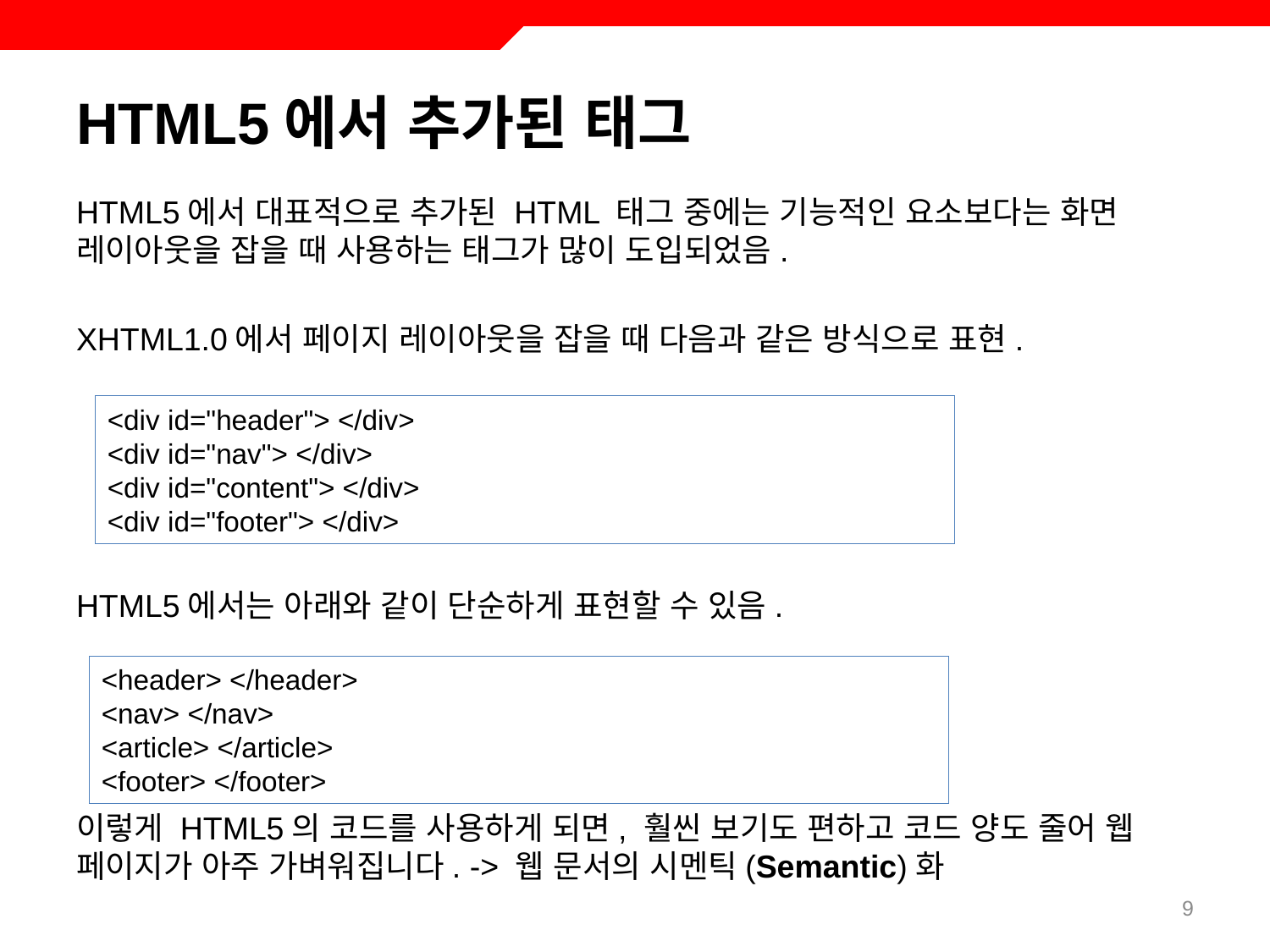

# HTML5에서 추가된 태그
HTML5에서 대표적으로 추가된 HTML 태그 중에는 기능적인 요소보다는 화면 레이아웃을 잡을 때 사용하는 태그가 많이 도입되었음.

XHTML1.0에서 페이지 레이아웃을 잡을 때 다음과 같은 방식으로 표현.

HTML5에서는 아래와 같이 단순하게 표현할 수 있음.

이렇게 HTML5의 코드를 사용하게 되면, 훨씬 보기도 편하고 코드 양도 줄어 웹 페이지가 아주 가벼워집니다. -> 웹 문서의 시멘틱(Semantic)화
<div id="header"> </div>
<div id="nav"> </div>
<div id="content"> </div>
<div id="footer"> </div>
<header> </header>
<nav> </nav>
<article> </article>
<footer> </footer>
9